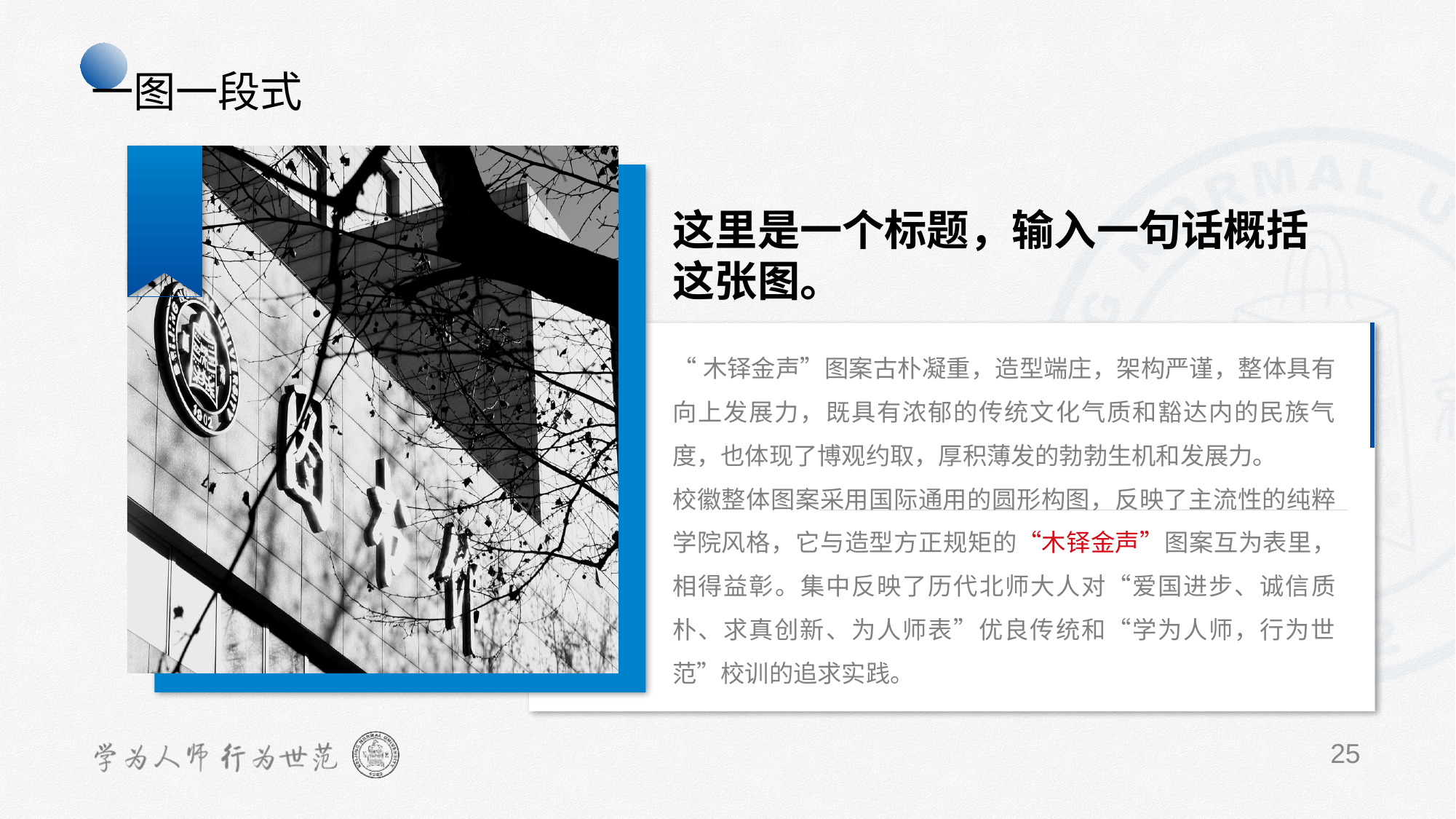

TIP
更改图片：选中图片-Delete-在占位符中插入图片

一图一段式

这里是一个标题，输入一句话概括这张图。
“木铎金声”图案古朴凝重，造型端庄，架构严谨，整体具有向上发展力，既具有浓郁的传统文化气质和豁达内的民族气度，也体现了博观约取，厚积薄发的勃勃生机和发展力。
校徽整体图案采用国际通用的圆形构图，反映了主流性的纯粹学院风格，它与造型方正规矩的“木铎金声”图案互为表里，相得益彰。集中反映了历代北师大人对“爱国进步、诚信质朴、求真创新、为人师表”优良传统和“学为人师，行为世范”校训的追求实践。